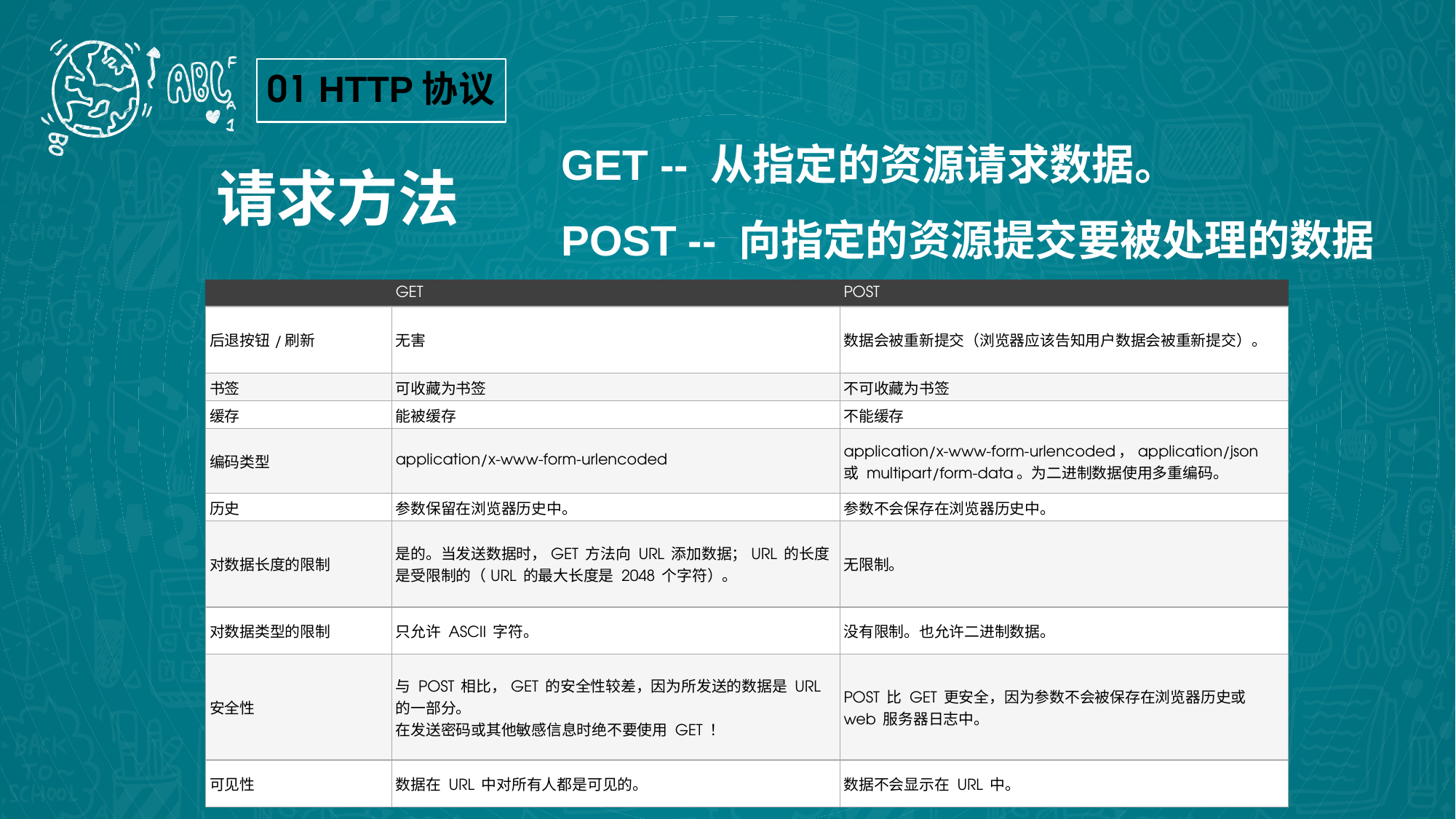

01 HTTP协议
GET -- 从指定的资源请求数据。
POST -- 向指定的资源提交要被处理的数据
请求方法
|  | GET | POST |
| --- | --- | --- |
| 后退按钮/刷新 | 无害 | 数据会被重新提交（浏览器应该告知用户数据会被重新提交）。 |
| 书签 | 可收藏为书签 | 不可收藏为书签 |
| 缓存 | 能被缓存 | 不能缓存 |
| 编码类型 | application/x-www-form-urlencoded | application/x-www-form-urlencoded，application/json 或 multipart/form-data。为二进制数据使用多重编码。 |
| 历史 | 参数保留在浏览器历史中。 | 参数不会保存在浏览器历史中。 |
| 对数据长度的限制 | 是的。当发送数据时，GET 方法向 URL 添加数据；URL 的长度是受限制的（URL 的最大长度是 2048 个字符）。 | 无限制。 |
| 对数据类型的限制 | 只允许 ASCII 字符。 | 没有限制。也允许二进制数据。 |
| 安全性 | 与 POST 相比，GET 的安全性较差，因为所发送的数据是 URL 的一部分。 在发送密码或其他敏感信息时绝不要使用 GET ！ | POST 比 GET 更安全，因为参数不会被保存在浏览器历史或 web 服务器日志中。 |
| 可见性 | 数据在 URL 中对所有人都是可见的。 | 数据不会显示在 URL 中。 |